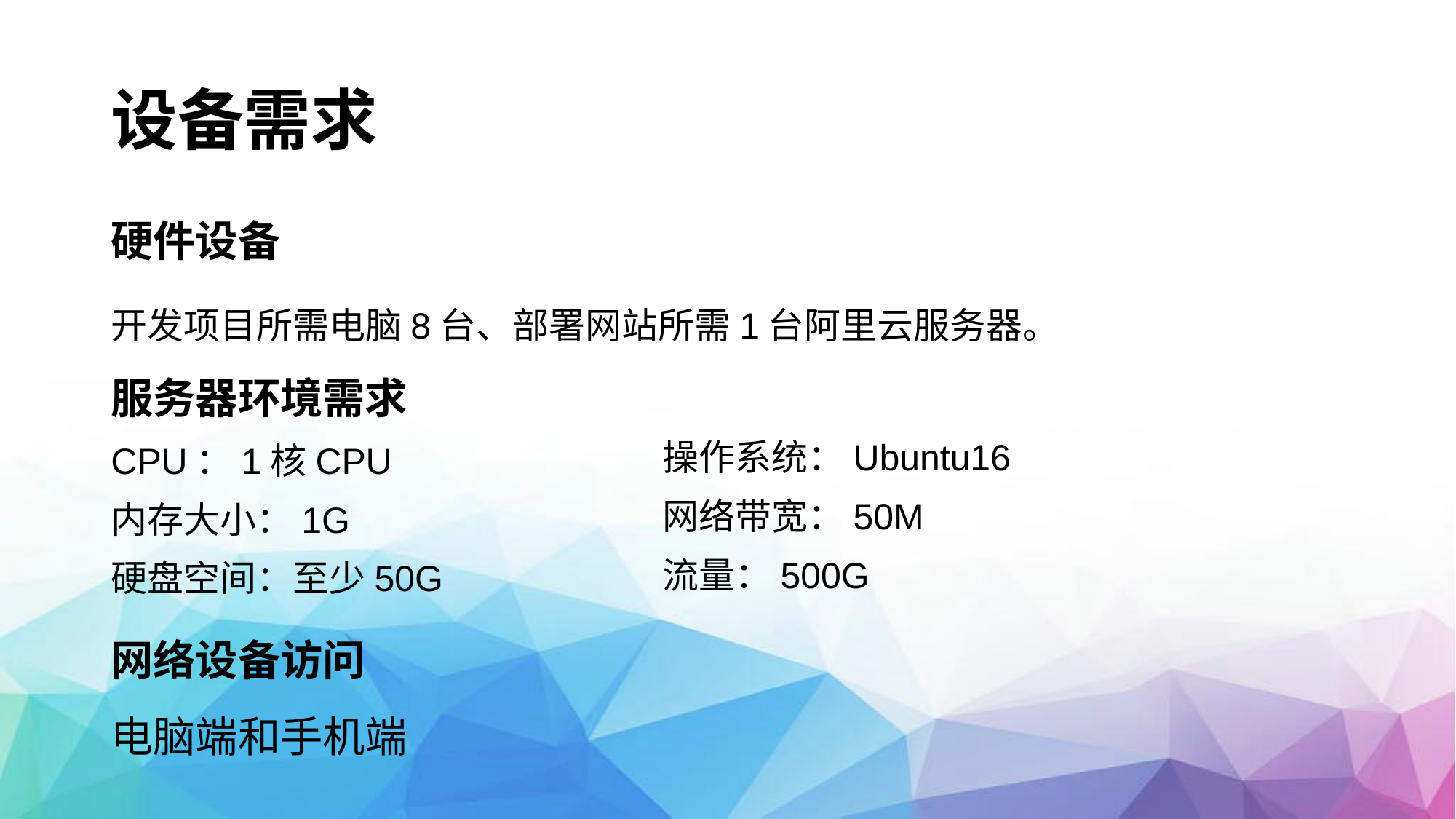

# 设备需求
硬件设备
开发项目所需电脑8台、部署网站所需1台阿里云服务器。
服务器环境需求
CPU：1核CPU
内存大小：1G
硬盘空间：至少50G
网络设备访问
电脑端和手机端
操作系统：Ubuntu16
网络带宽：50M
流量：500G